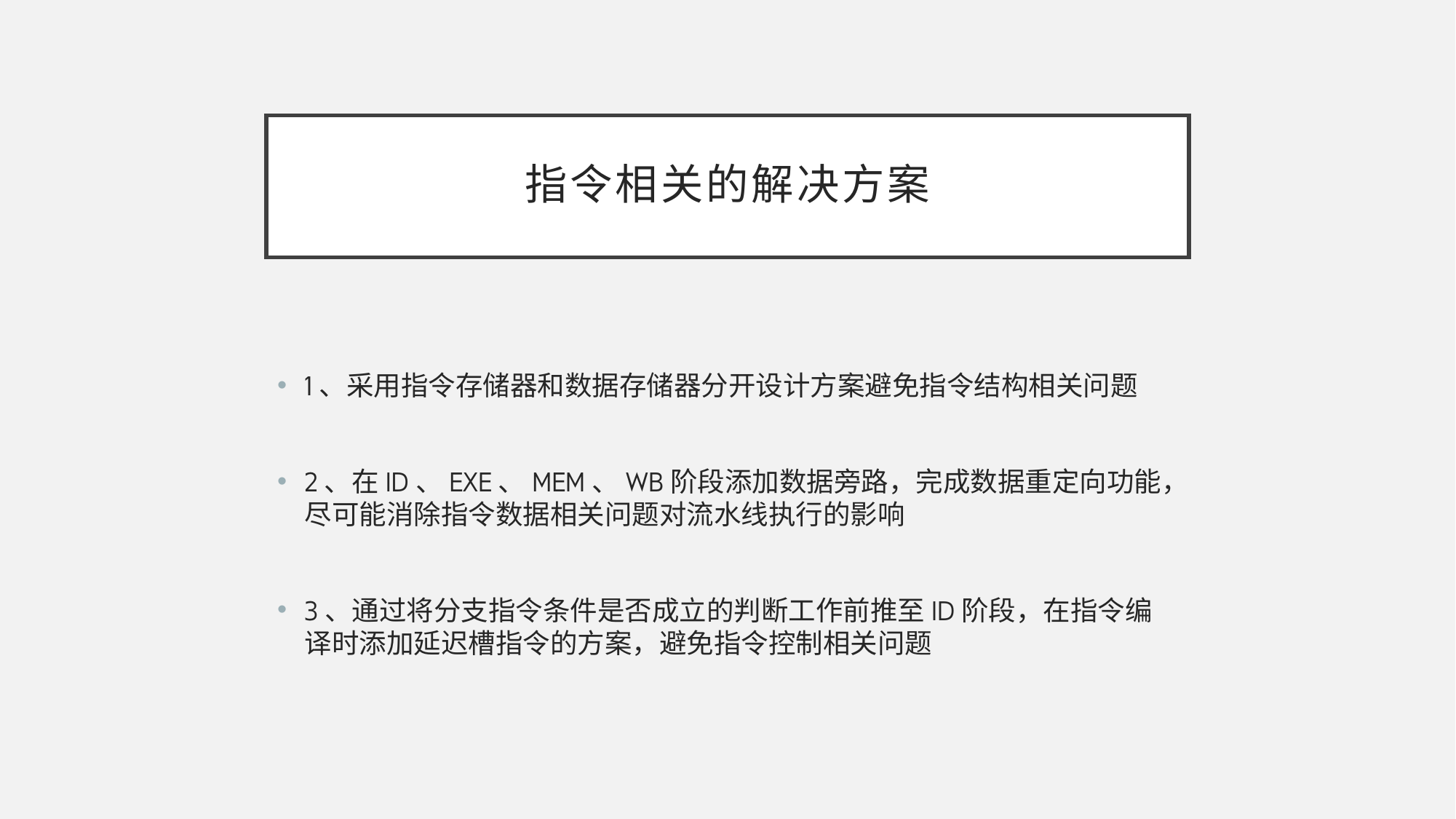

# 指令相关的解决方案

1、采用指令存储器和数据存储器分开设计方案避免指令结构相关问题

2、在ID、EXE、MEM、WB阶段添加数据旁路，完成数据重定向功能，尽可能消除指令数据相关问题对流水线执行的影响

3、通过将分支指令条件是否成立的判断工作前推至ID阶段，在指令编译时添加延迟槽指令的方案，避免指令控制相关问题